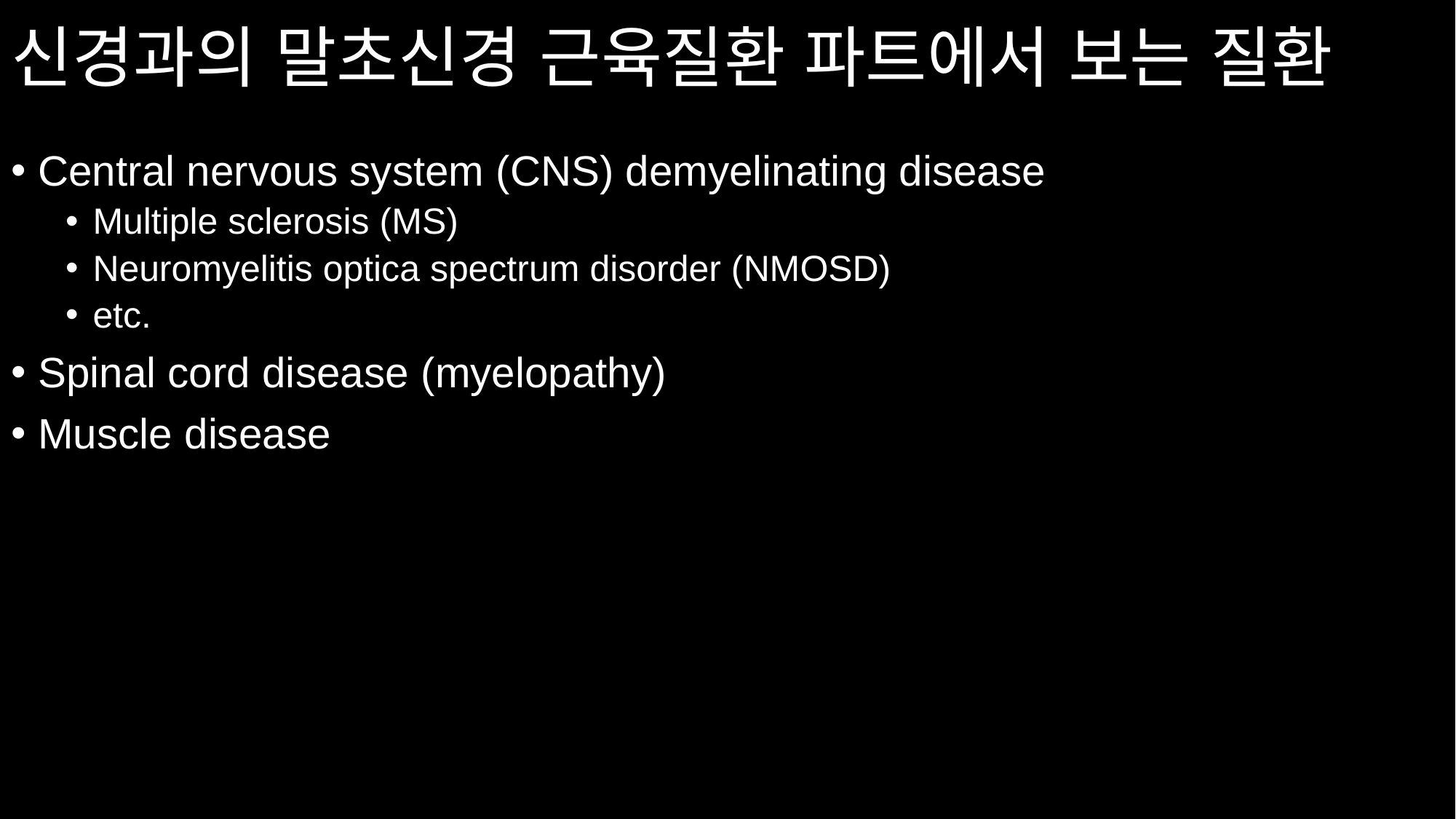

# 신경과의 말초신경 근육질환 파트에서 보는 질환
Central nervous system (CNS) demyelinating disease
Multiple sclerosis (MS)
Neuromyelitis optica spectrum disorder (NMOSD)
etc.
Spinal cord disease (myelopathy)
Muscle disease